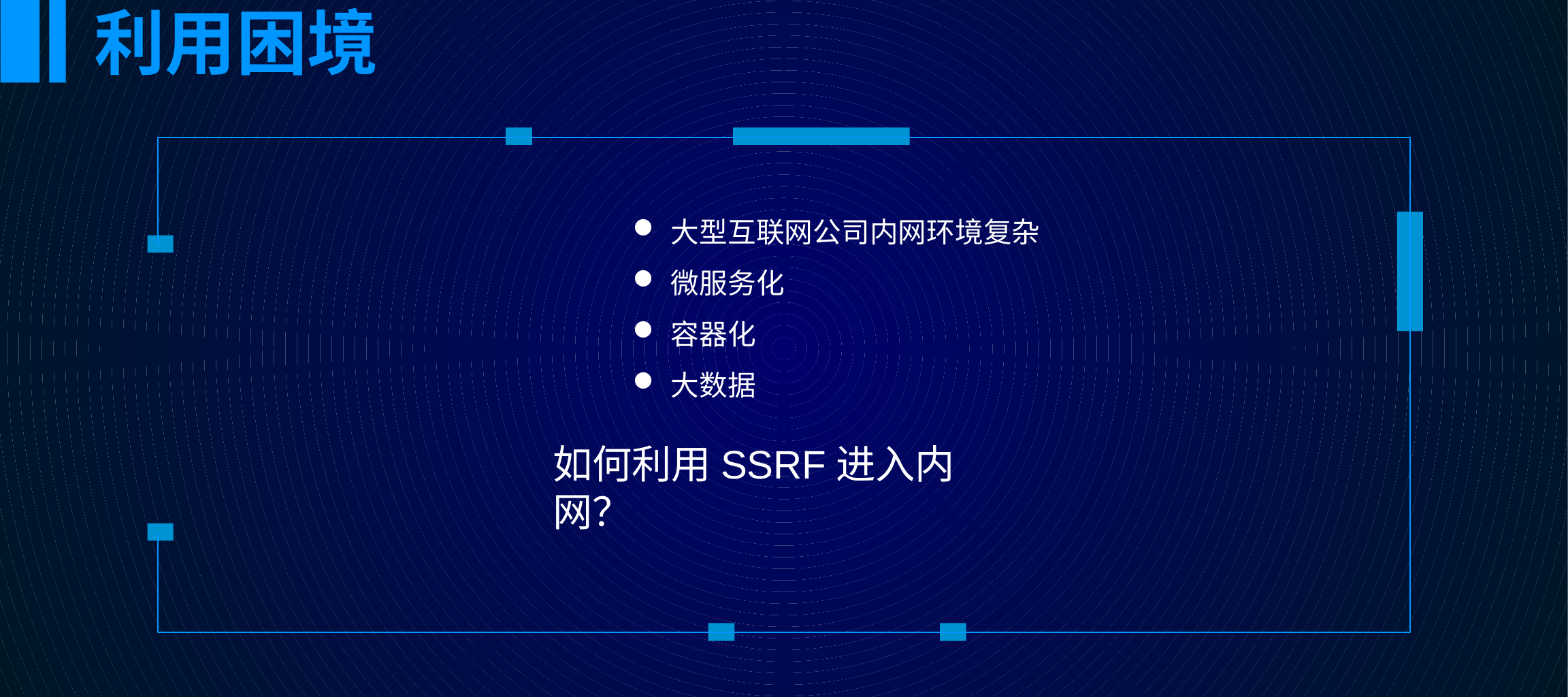

利用困境
大型互联网公司内网环境复杂
微服务化
容器化
大数据
如何利用SSRF进入内网？